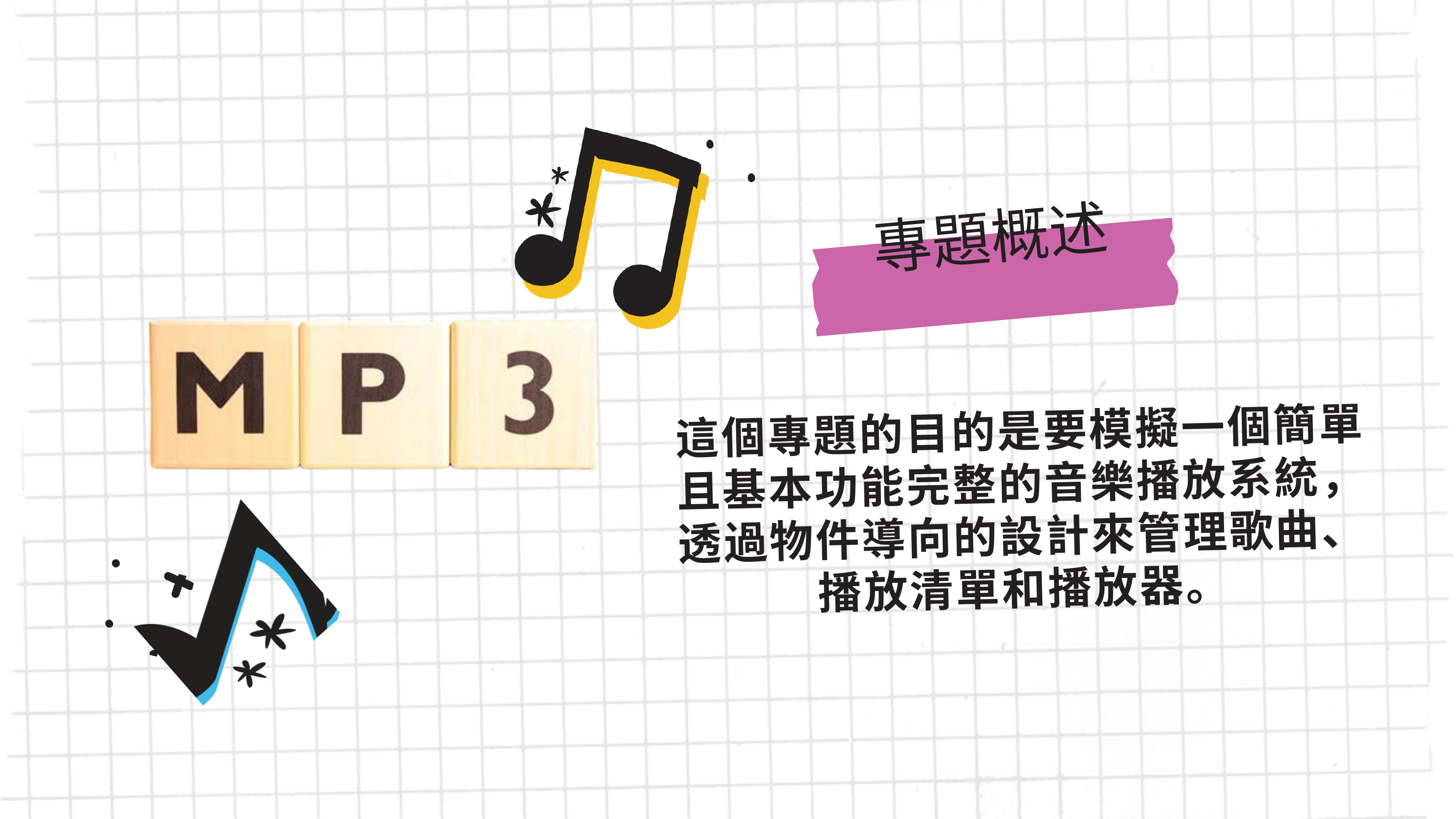

專題概述

這個專題的目的是要模擬一個簡單且基本功能完整的音樂播放系統，透過物件導向的設計來管理歌曲、播放清單和播放器。